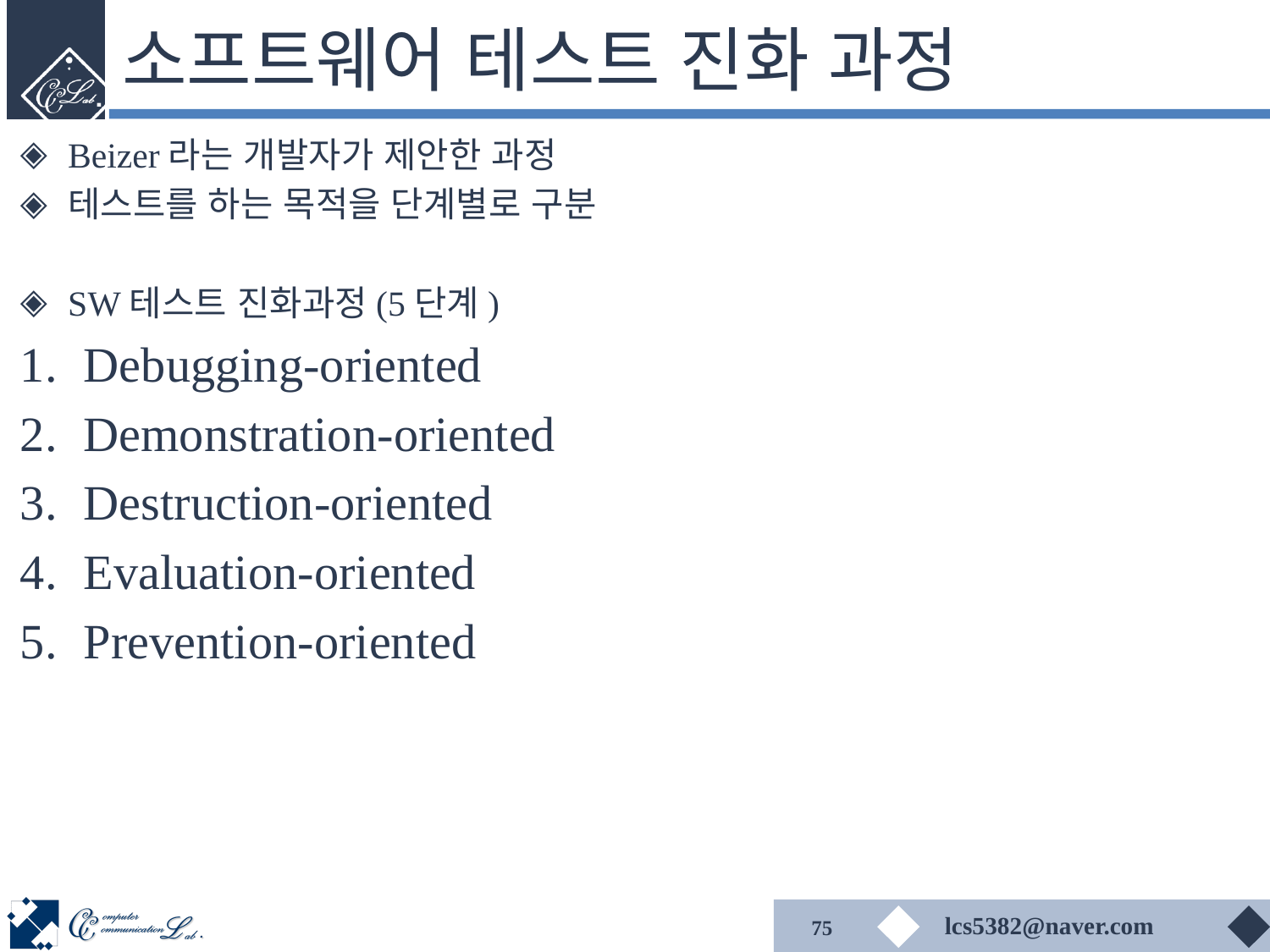

# 소프트웨어 테스트 진화 과정
Beizer라는 개발자가 제안한 과정
테스트를 하는 목적을 단계별로 구분

SW테스트 진화과정(5단계)
Debugging-oriented
Demonstration-oriented
Destruction-oriented
Evaluation-oriented
Prevention-oriented